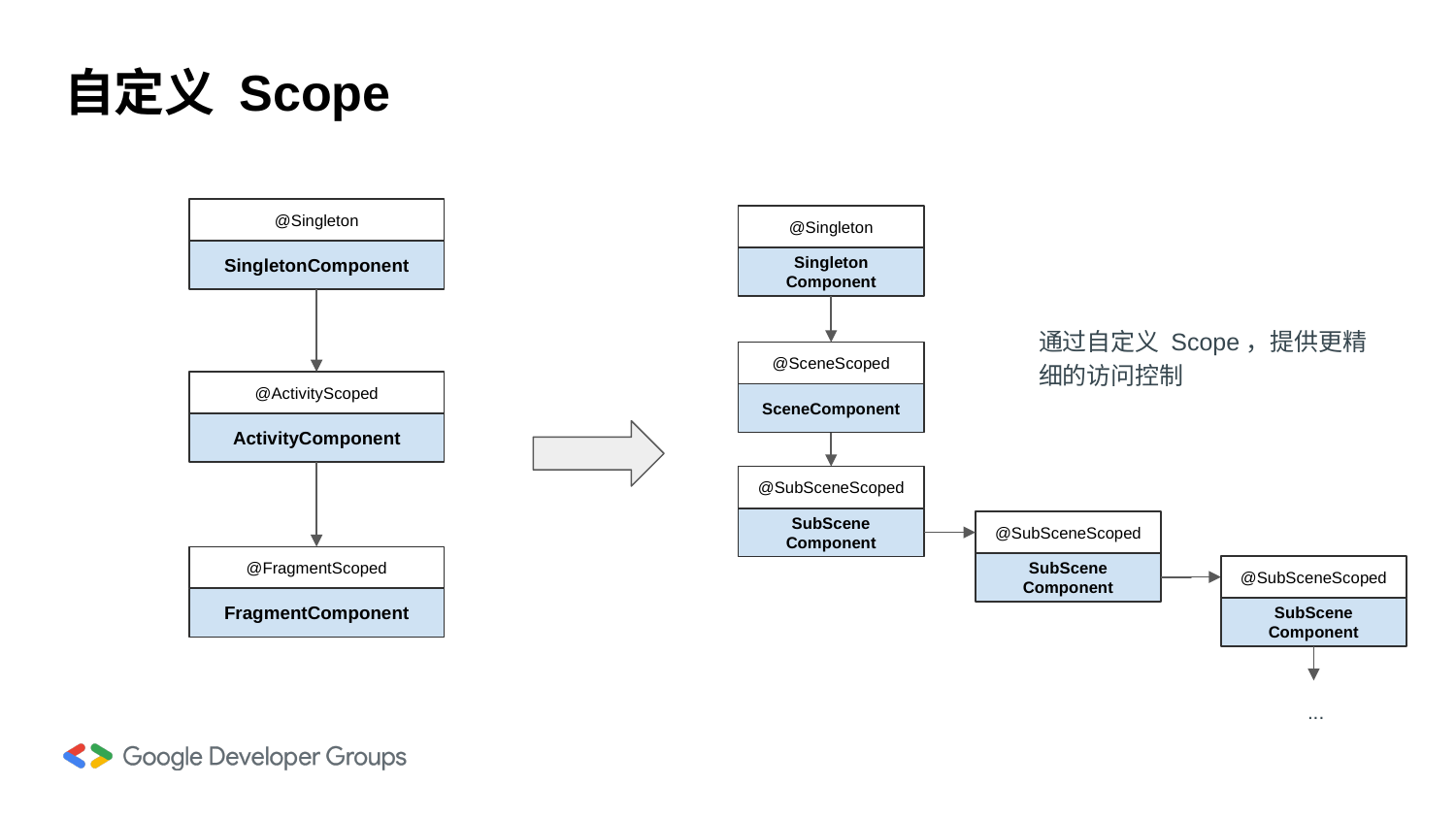

# 自定义 Scope
@Singleton
@Singleton
SingletonComponent
Singleton
Component
通过自定义 Scope，提供更精细的访问控制
@SceneScoped
@ActivityScoped
SceneComponent
ActivityComponent

@SubSceneScoped
SubScene
Component
@SubSceneScoped
@FragmentScoped
SubScene
Component
@SubSceneScoped
FragmentComponent
SubScene
Component
...